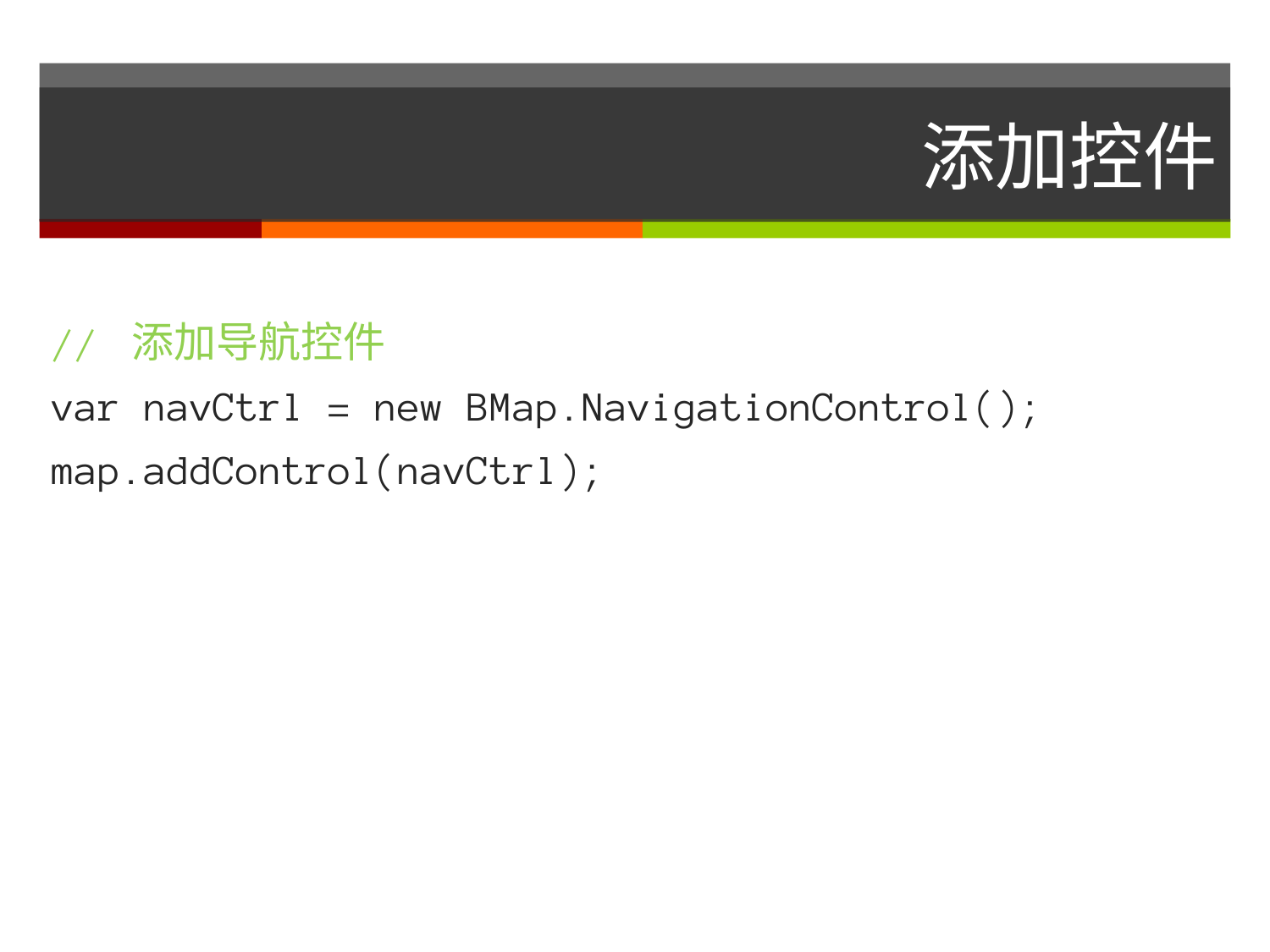

# 添加控件
// 添加导航控件
var navCtrl = new BMap.NavigationControl();
map.addControl(navCtrl);